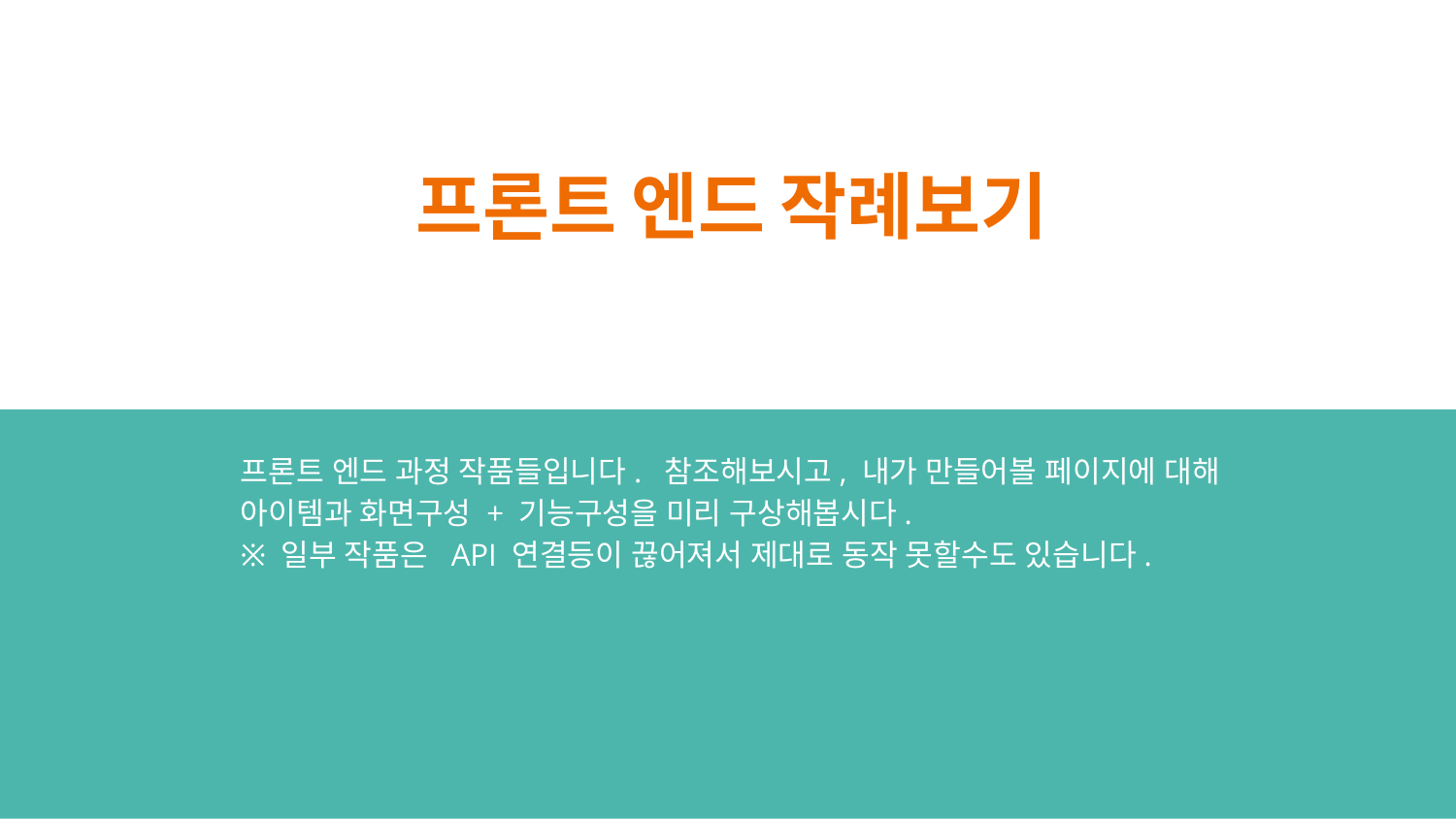

# 프론트 엔드 작례보기
프론트 엔드 과정 작품들입니다.  참조해보시고, 내가 만들어볼 페이지에 대해 아이템과 화면구성 + 기능구성을 미리 구상해봅시다.
※ 일부 작품은  API 연결등이 끊어져서 제대로 동작 못할수도 있습니다.